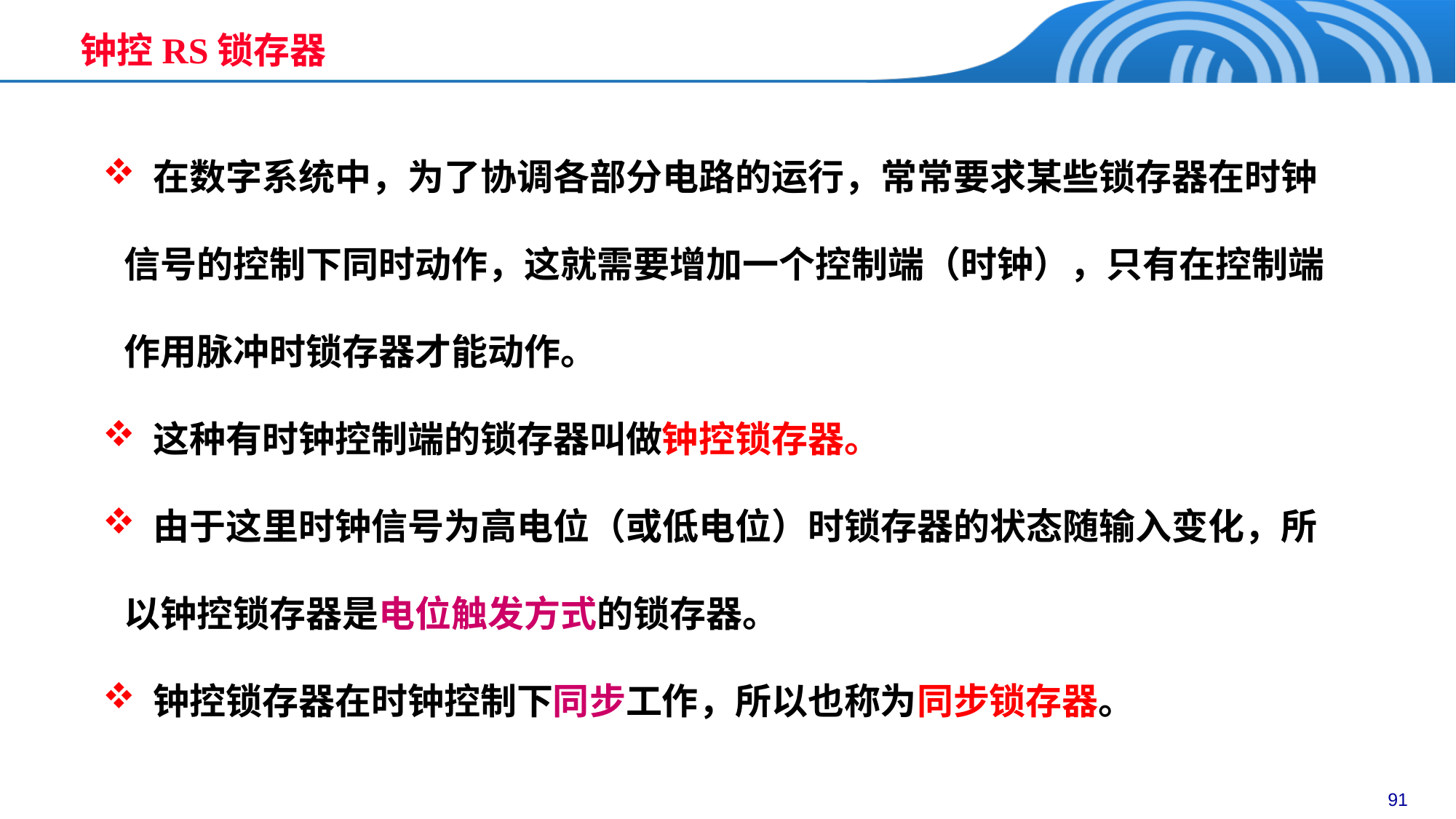

钟控RS锁存器
 在数字系统中，为了协调各部分电路的运行，常常要求某些锁存器在时钟信号的控制下同时动作，这就需要增加一个控制端（时钟），只有在控制端作用脉冲时锁存器才能动作。
 这种有时钟控制端的锁存器叫做钟控锁存器。
 由于这里时钟信号为高电位（或低电位）时锁存器的状态随输入变化，所以钟控锁存器是电位触发方式的锁存器。
 钟控锁存器在时钟控制下同步工作，所以也称为同步锁存器。